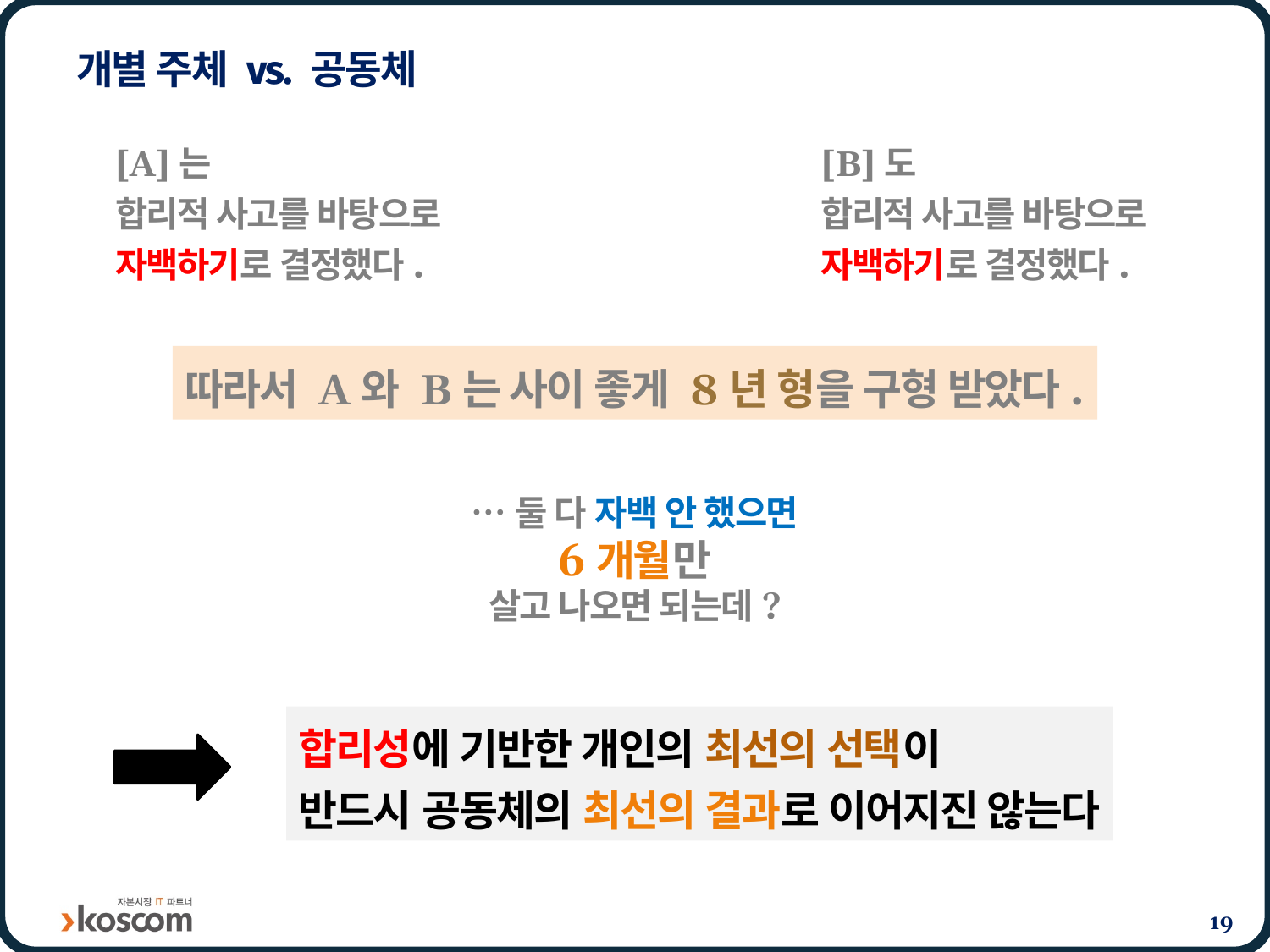

# 개별 주체 vs. 공동체
[A]는
합리적 사고를 바탕으로
자백하기로 결정했다.
[B]도
합리적 사고를 바탕으로
자백하기로 결정했다.
따라서 A와 B는 사이 좋게 8년 형을 구형 받았다.
…둘 다 자백 안 했으면
6개월만
살고 나오면 되는데?
합리성에 기반한 개인의 최선의 선택이
반드시 공동체의 최선의 결과로 이어지진 않는다

19